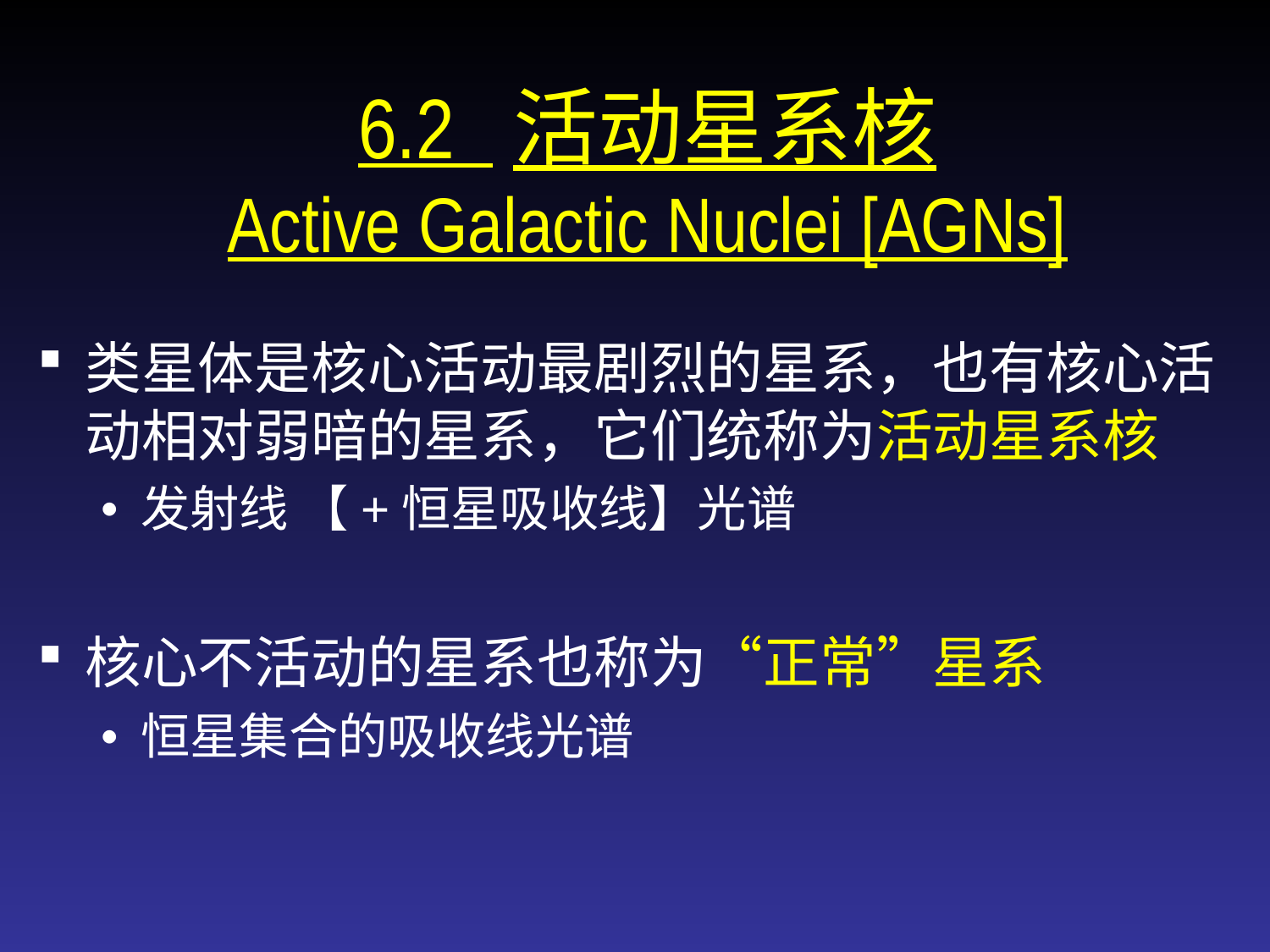

6.2  活动星系核
Active Galactic Nuclei [AGNs]
类星体是核心活动最剧烈的星系，也有核心活动相对弱暗的星系，它们统称为活动星系核
发射线 【+恒星吸收线】光谱

核心不活动的星系也称为“正常”星系
恒星集合的吸收线光谱